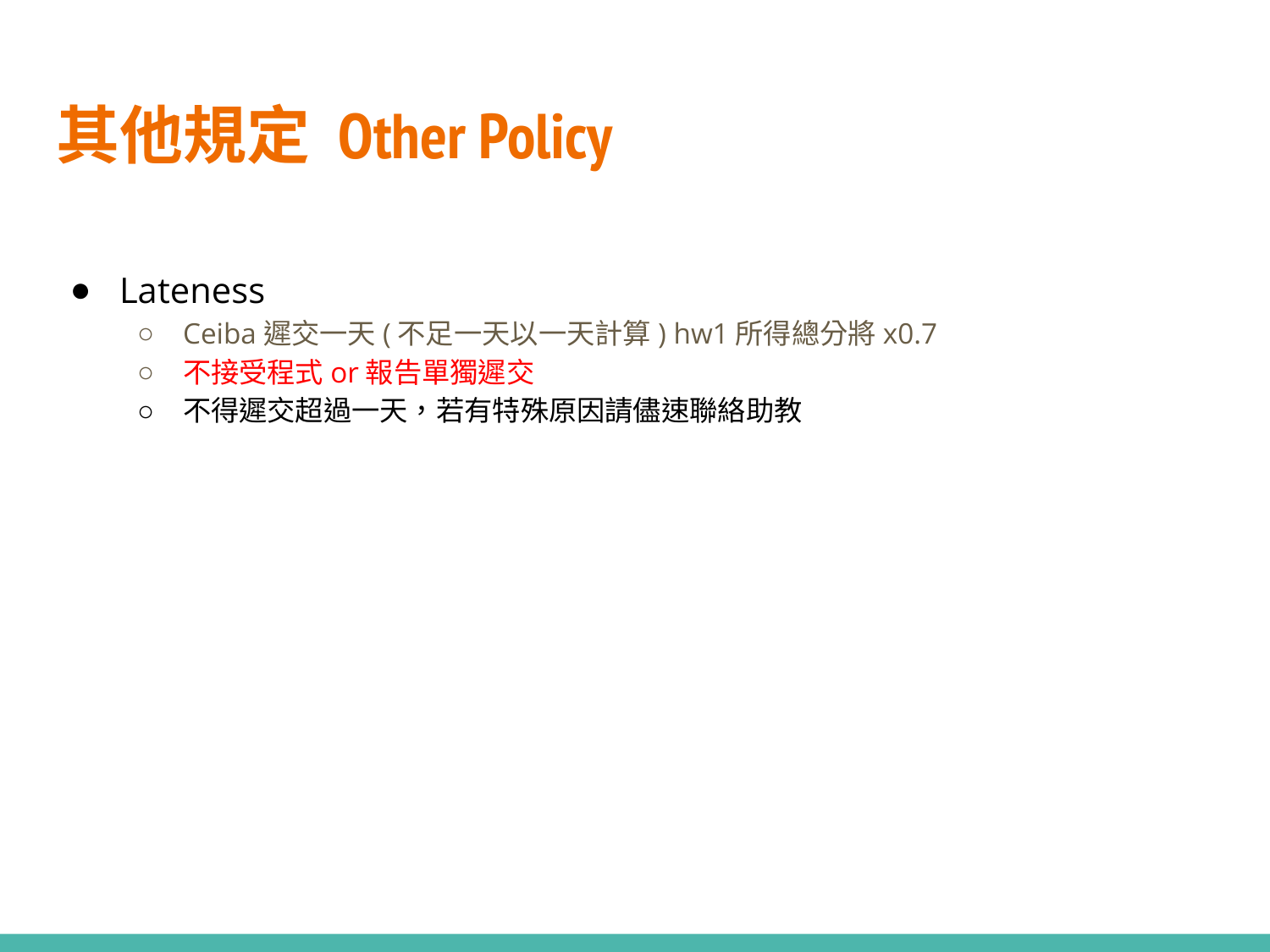

# 其他規定 Other Policy
Lateness
Ceiba遲交一天(不足一天以一天計算) hw1所得總分將x0.7
不接受程式or報告單獨遲交
不得遲交超過一天，若有特殊原因請儘速聯絡助教